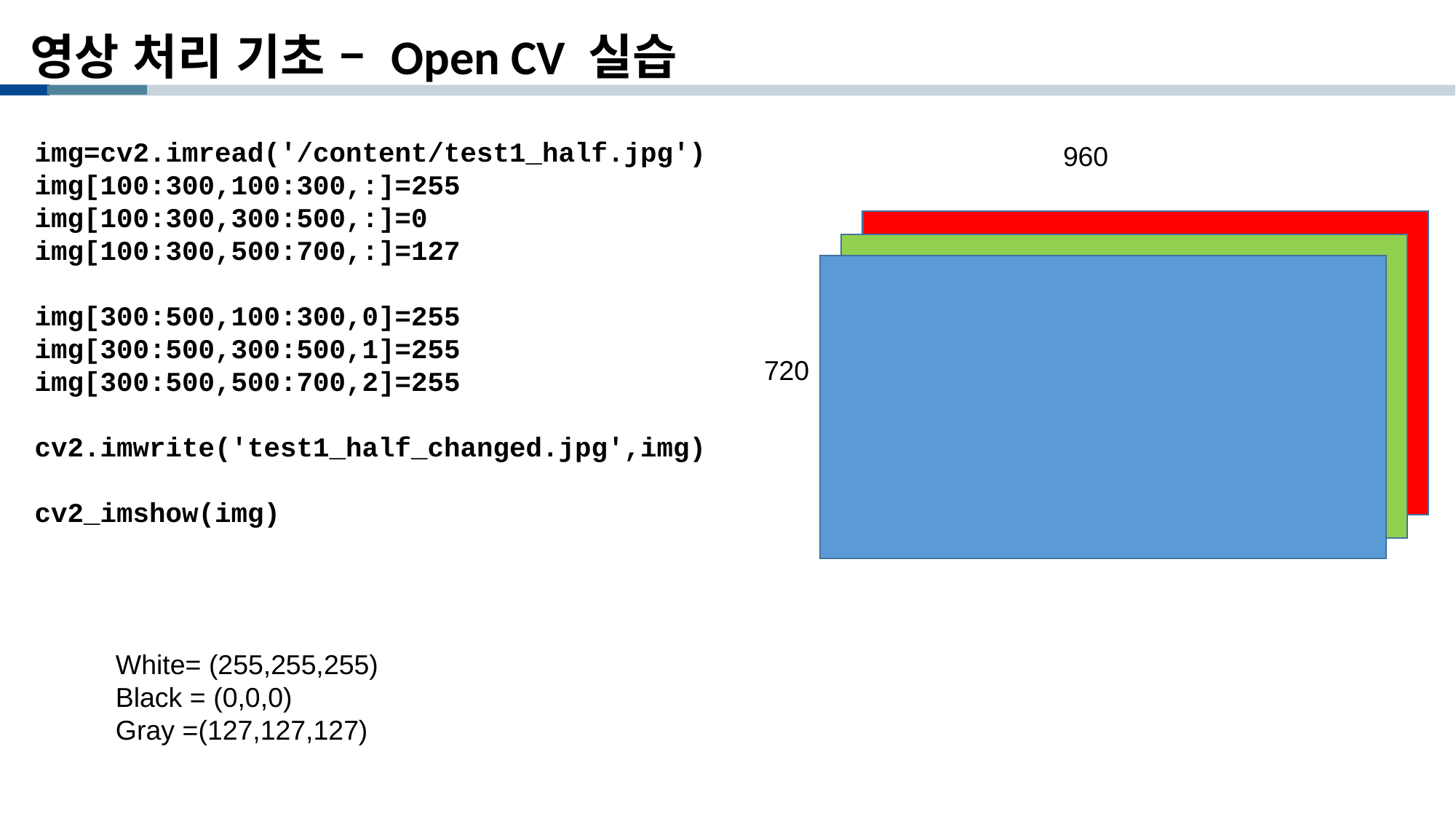

영상 처리 기초 – Open CV 실습
img=cv2.imread('/content/test1_half.jpg')
img[100:300,100:300,:]=255
img[100:300,300:500,:]=0
img[100:300,500:700,:]=127
img[300:500,100:300,0]=255
img[300:500,300:500,1]=255
img[300:500,500:700,2]=255
cv2.imwrite('test1_half_changed.jpg',img)
cv2_imshow(img)
960

720
White= (255,255,255)
Black = (0,0,0)
Gray =(127,127,127)